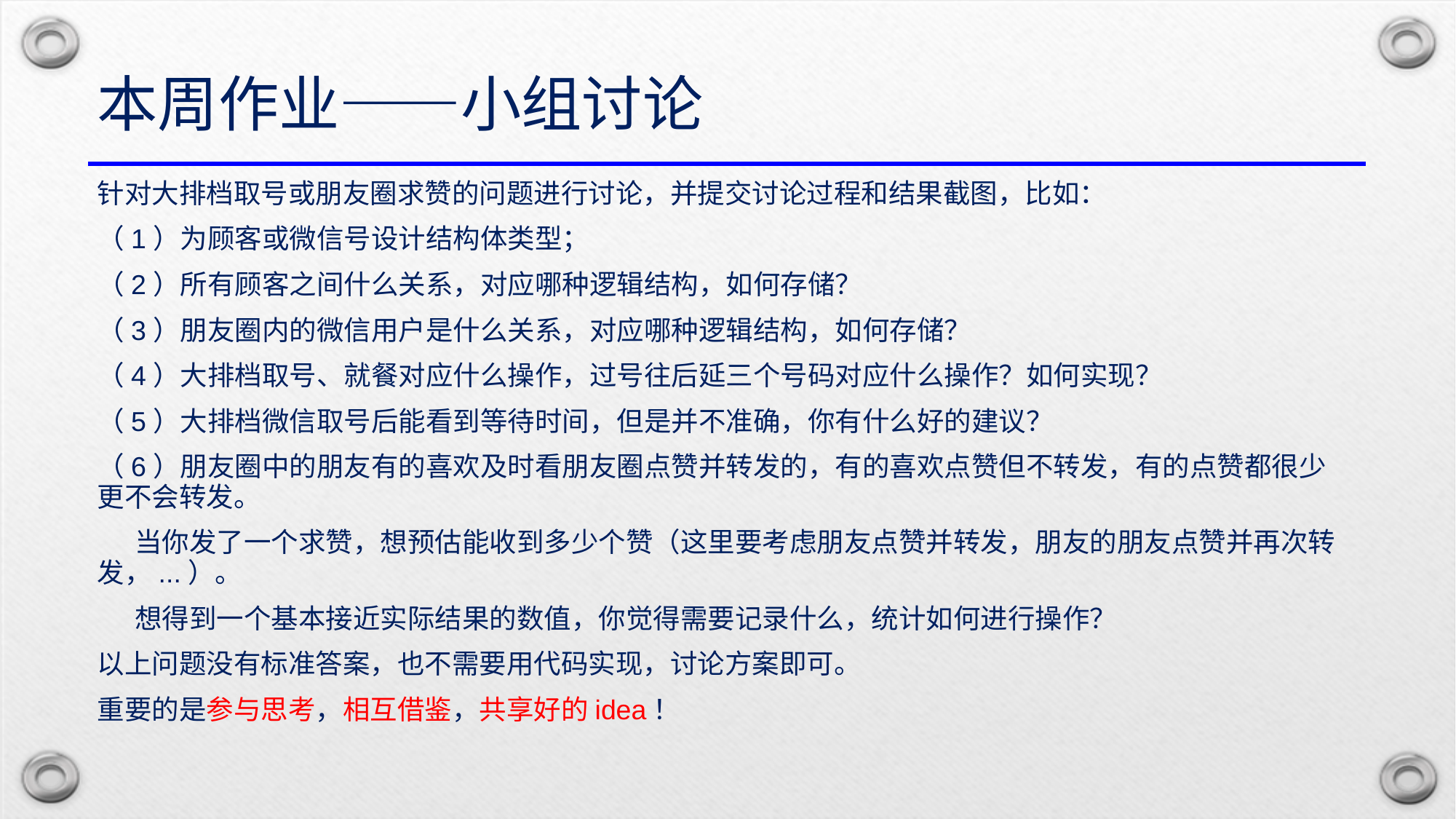

# 本周作业——小组讨论
针对大排档取号或朋友圈求赞的问题进行讨论，并提交讨论过程和结果截图，比如：
（1）为顾客或微信号设计结构体类型；
（2）所有顾客之间什么关系，对应哪种逻辑结构，如何存储？
（3）朋友圈内的微信用户是什么关系，对应哪种逻辑结构，如何存储？
（4）大排档取号、就餐对应什么操作，过号往后延三个号码对应什么操作？如何实现？
（5）大排档微信取号后能看到等待时间，但是并不准确，你有什么好的建议？
（6）朋友圈中的朋友有的喜欢及时看朋友圈点赞并转发的，有的喜欢点赞但不转发，有的点赞都很少更不会转发。
     当你发了一个求赞，想预估能收到多少个赞（这里要考虑朋友点赞并转发，朋友的朋友点赞并再次转发，...）。
     想得到一个基本接近实际结果的数值，你觉得需要记录什么，统计如何进行操作？
以上问题没有标准答案，也不需要用代码实现，讨论方案即可。
重要的是参与思考，相互借鉴，共享好的idea！